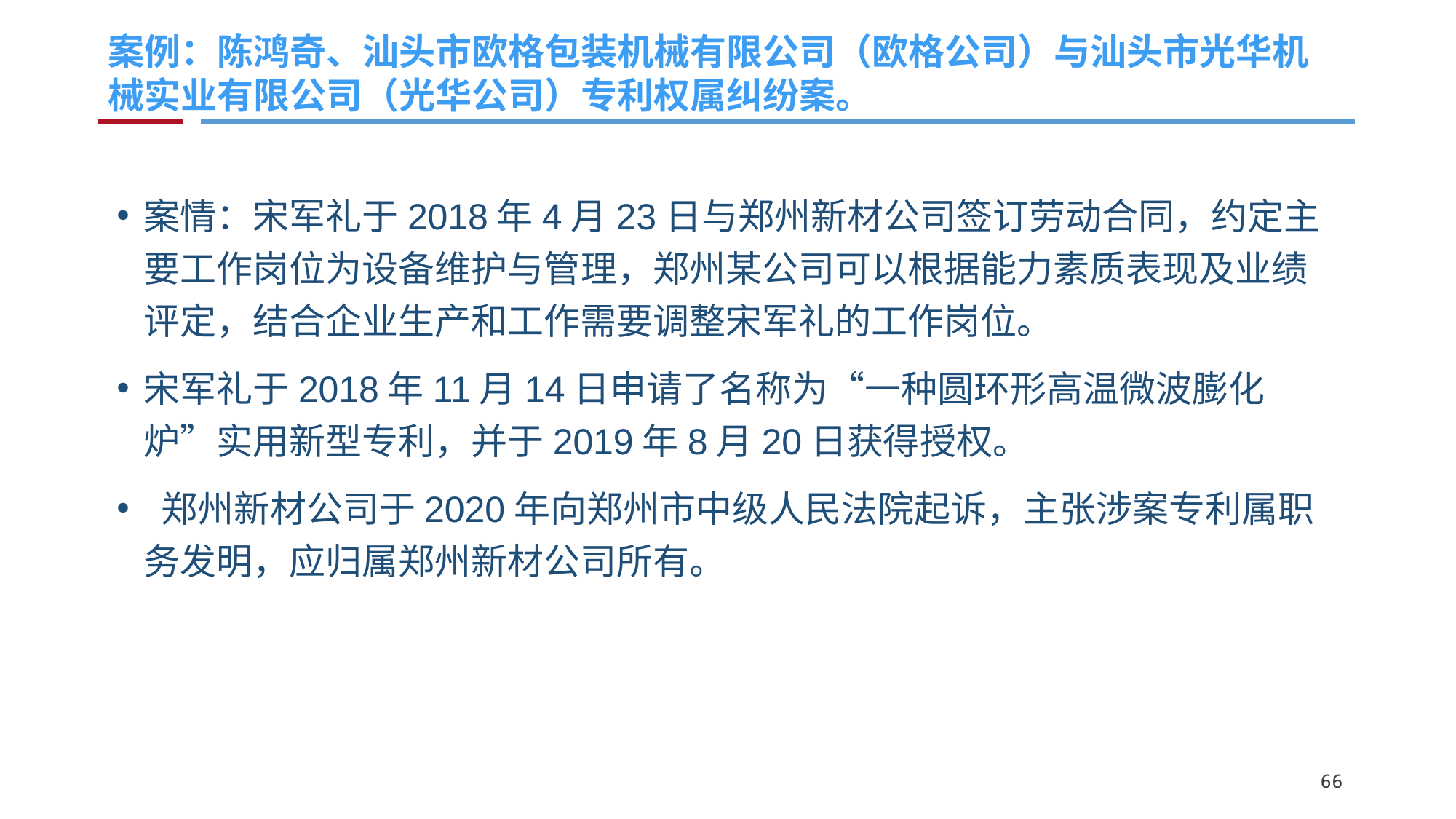

# 案例：陈鸿奇、汕头市欧格包装机械有限公司（欧格公司）与汕头市光华机械实业有限公司（光华公司）专利权属纠纷案。
案情：宋军礼于2018年4月23日与郑州新材公司签订劳动合同，约定主要工作岗位为设备维护与管理，郑州某公司可以根据能力素质表现及业绩评定，结合企业生产和工作需要调整宋军礼的工作岗位。
宋军礼于2018年11月14日申请了名称为“一种圆环形高温微波膨化炉”实用新型专利，并于2019年8月20日获得授权。
 郑州新材公司于2020年向郑州市中级人民法院起诉，主张涉案专利属职务发明，应归属郑州新材公司所有。
66